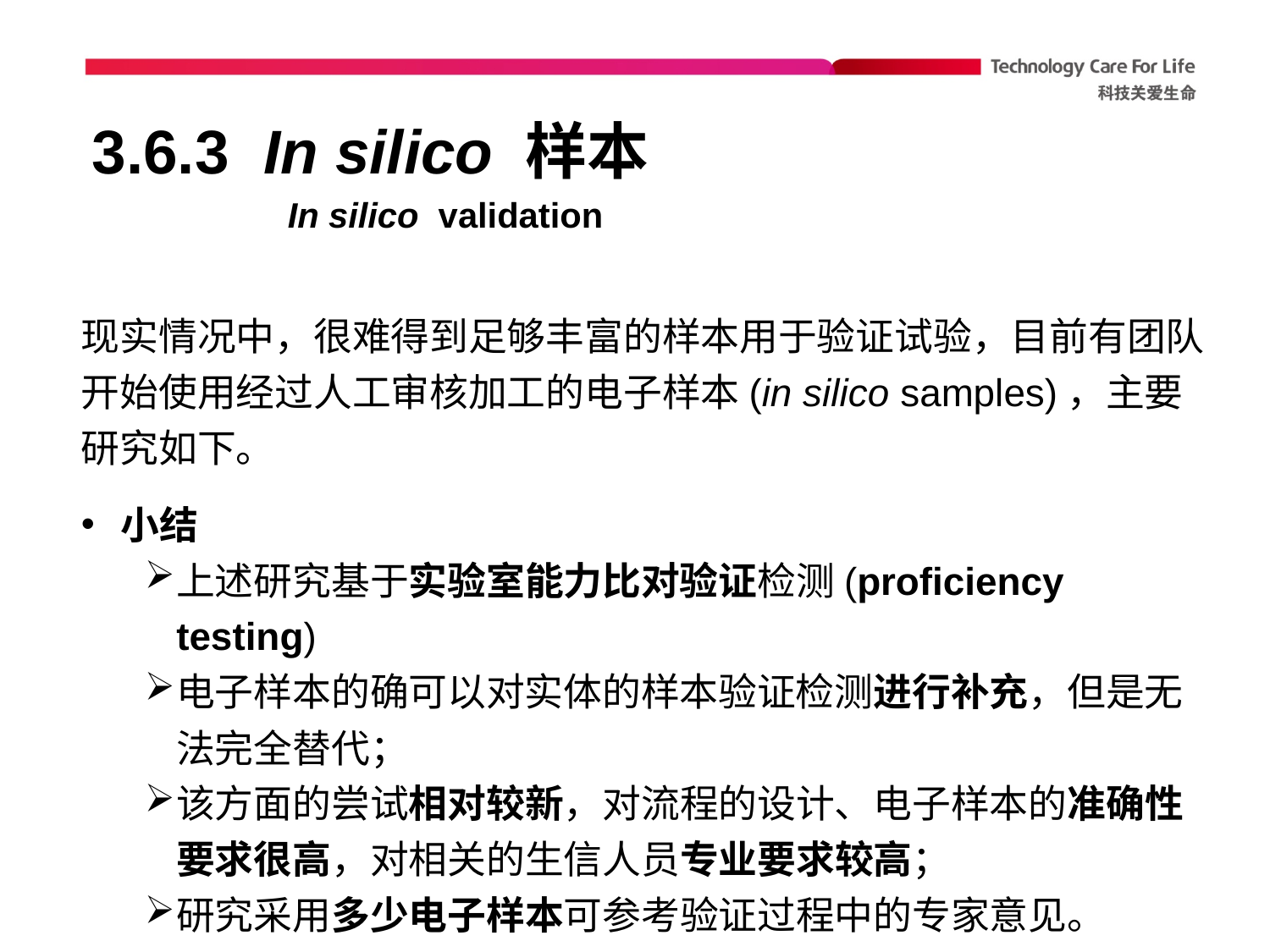

# 3.6.3  In silico 样本
In silico  validation
现实情况中，很难得到足够丰富的样本用于验证试验，目前有团队开始使用经过人工审核加工的电子样本(in silico samples)，主要研究如下。
小结
上述研究基于实验室能力比对验证检测(proficiency testing)
电子样本的确可以对实体的样本验证检测进行补充，但是无法完全替代；
该方面的尝试相对较新，对流程的设计、电子样本的准确性要求很高，对相关的生信人员专业要求较高；
研究采用多少电子样本可参考验证过程中的专家意见。